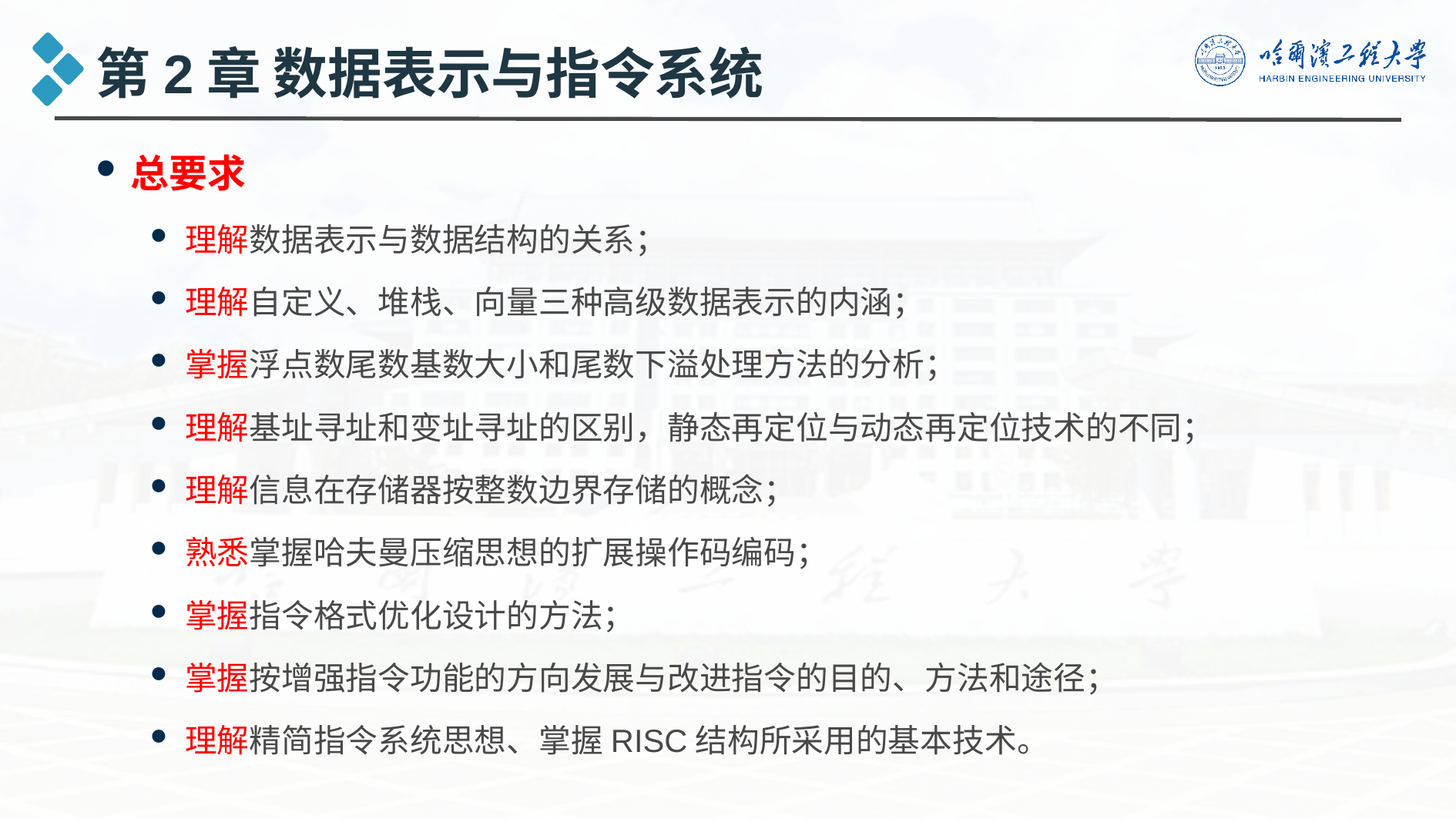

第2章 数据表示与指令系统

总要求
理解数据表示与数据结构的关系；
理解自定义、堆栈、向量三种高级数据表示的内涵；
掌握浮点数尾数基数大小和尾数下溢处理方法的分析；
理解基址寻址和变址寻址的区别，静态再定位与动态再定位技术的不同；
理解信息在存储器按整数边界存储的概念；
熟悉掌握哈夫曼压缩思想的扩展操作码编码；
掌握指令格式优化设计的方法；
掌握按增强指令功能的方向发展与改进指令的目的、方法和途径；
理解精简指令系统思想、掌握RISC结构所采用的基本技术。